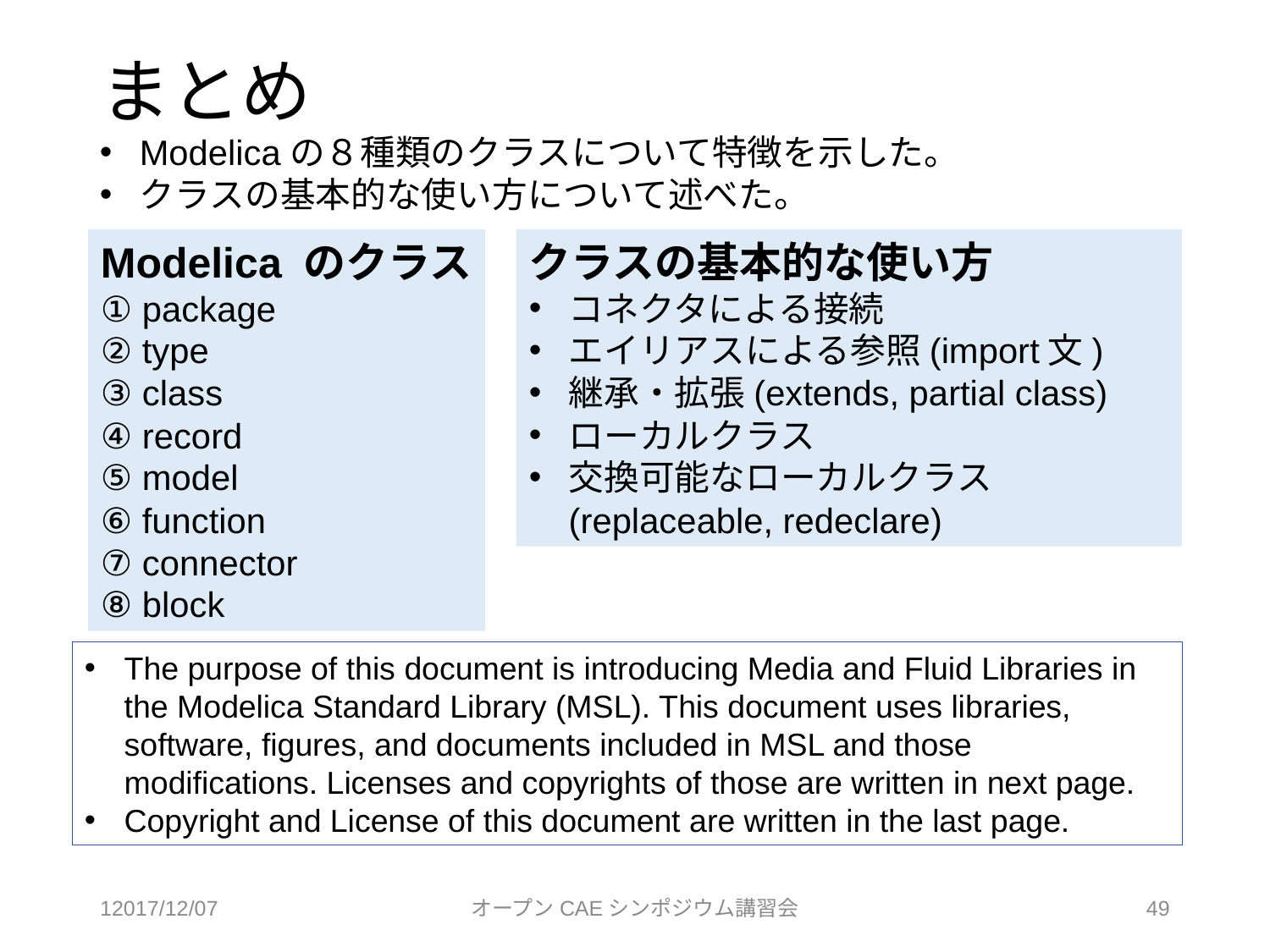

# まとめ
Modelicaの８種類のクラスについて特徴を示した。
クラスの基本的な使い方について述べた。
Modelica のクラス
① package
② type
③ class
④ record
⑤ model
⑥ function
⑦ connector
⑧ block
クラスの基本的な使い方
コネクタによる接続
エイリアスによる参照(import文)
継承・拡張(extends, partial class)
ローカルクラス
交換可能なローカルクラス(replaceable, redeclare)
The purpose of this document is introducing Media and Fluid Libraries in the Modelica Standard Library (MSL). This document uses libraries, software, figures, and documents included in MSL and those modifications. Licenses and copyrights of those are written in next page.
Copyright and License of this document are written in the last page.
12017/12/07
オープンCAEシンポジウム講習会
49